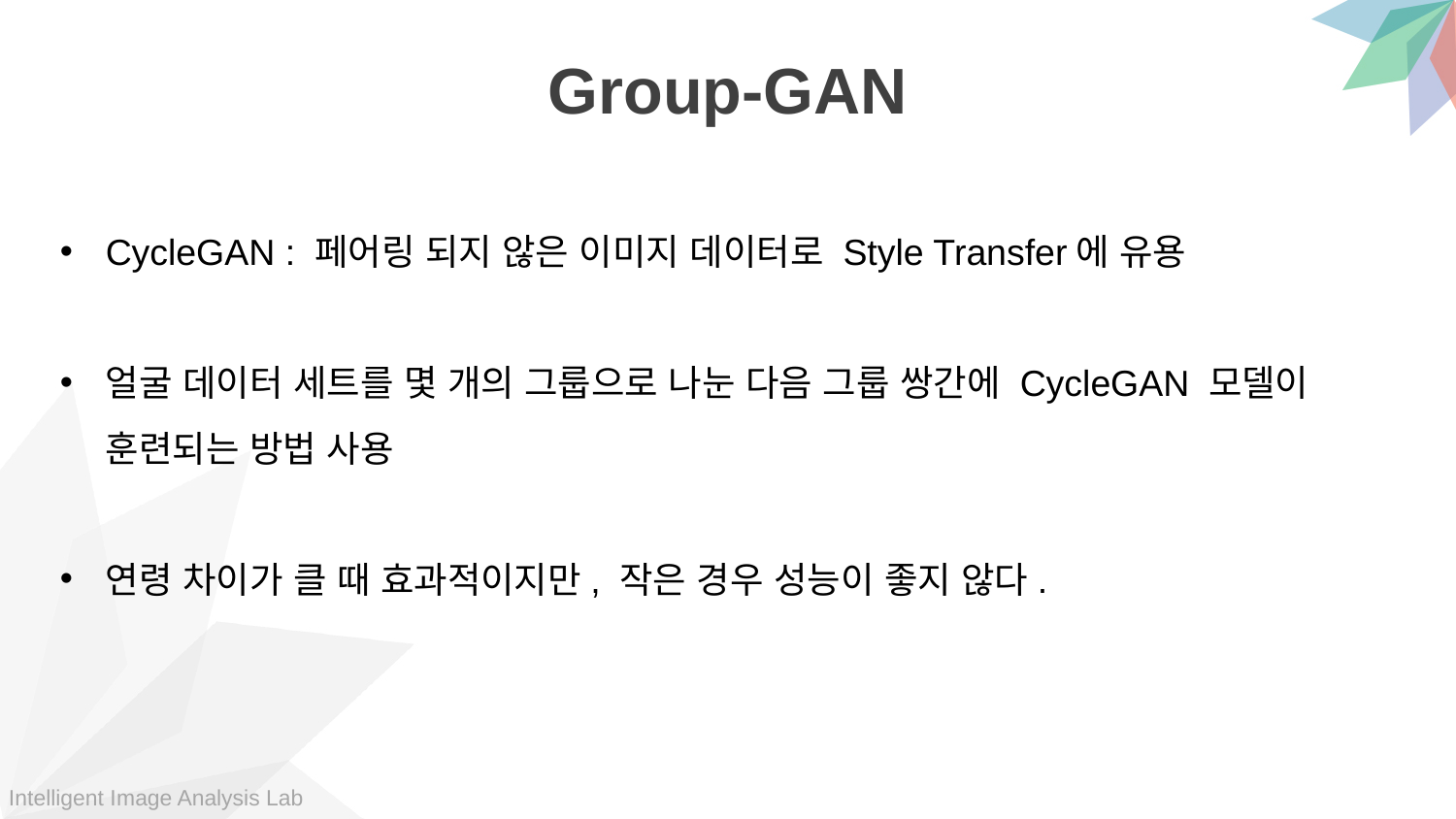

Group-GAN
CycleGAN : 페어링 되지 않은 이미지 데이터로 Style Transfer에 유용

얼굴 데이터 세트를 몇 개의 그룹으로 나눈 다음 그룹 쌍간에 CycleGAN 모델이 훈련되는 방법 사용

연령 차이가 클 때 효과적이지만, 작은 경우 성능이 좋지 않다.